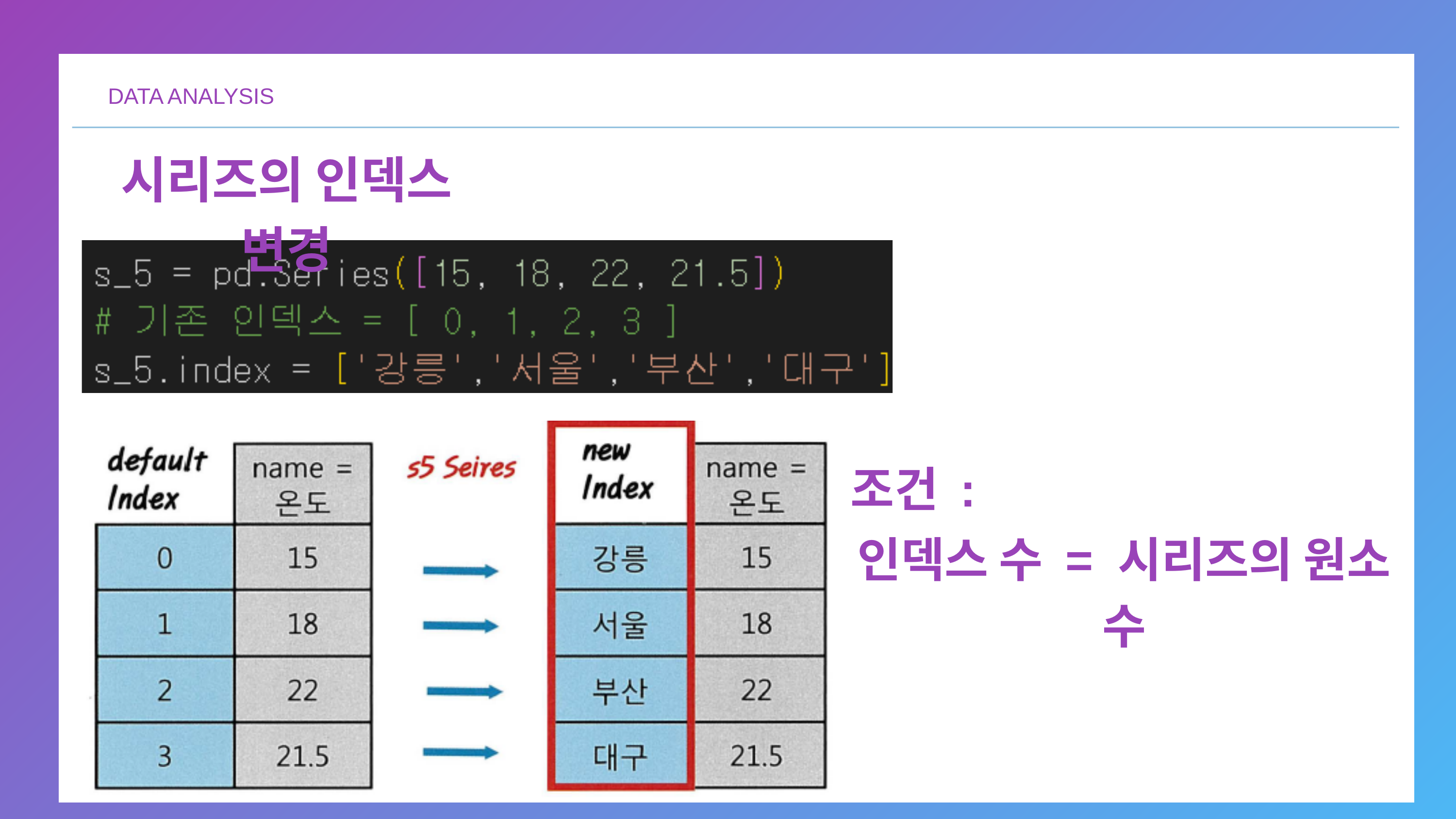

DATA ANALYSIS

시리즈의 인덱스 변경

조건 :
인덱스 수 = 시리즈의 원소 수